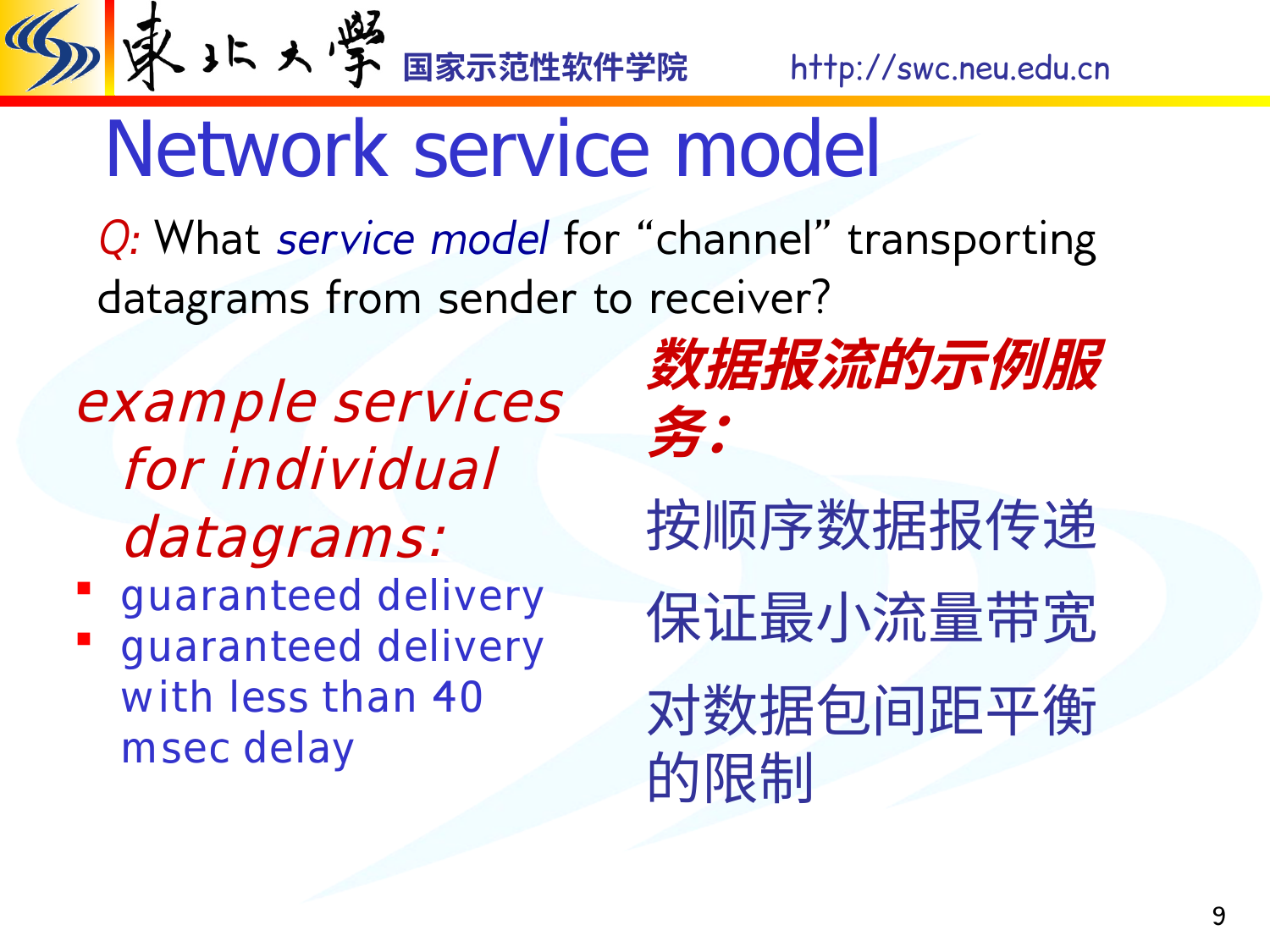

# Network service model
Q: What service model for “channel” transporting datagrams from sender to receiver?
数据报流的示例服务：
按顺序数据报传递
保证最小流量带宽
对数据包间距平衡的限制

example services for individual datagrams:
guaranteed delivery
guaranteed delivery with less than 40 msec delay
9